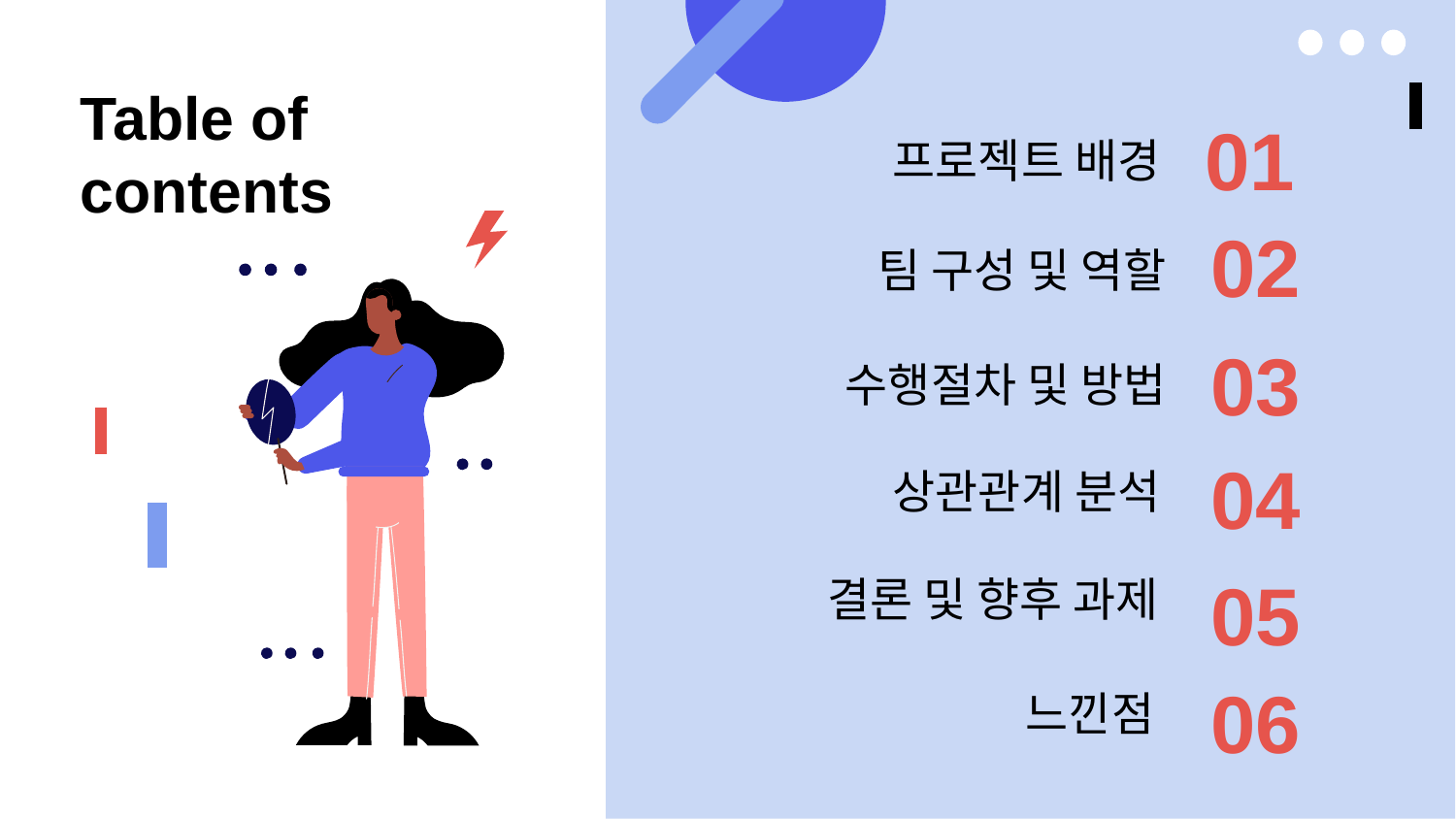

# Table of contents
01
프로젝트 배경
02

팀 구성 및 역할
03
수행절차 및 방법
04
상관관계 분석
05
결론 및 향후 과제
06
느낀점